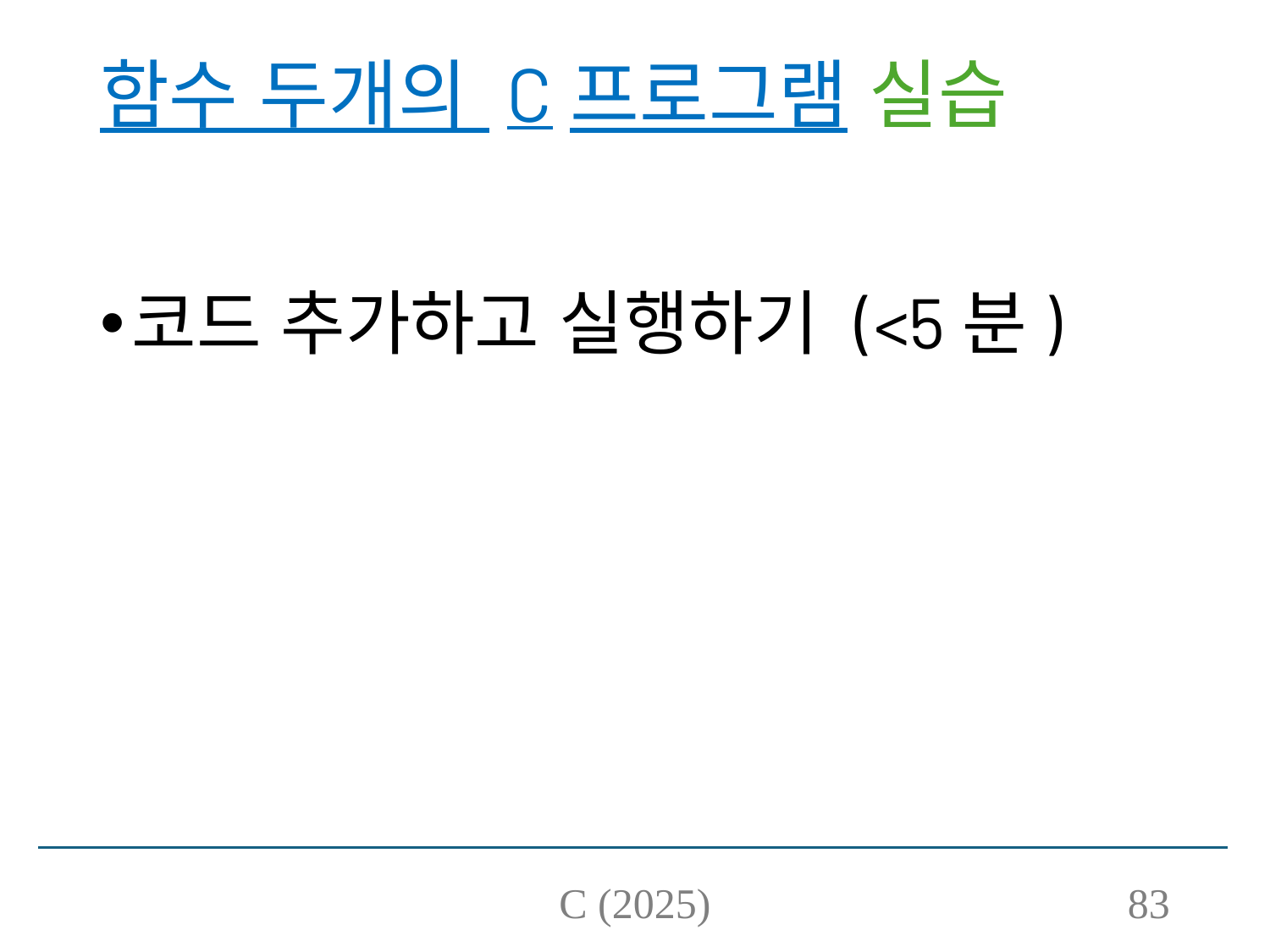

# 함수 두개의 C프로그램 실습

코드 추가하고 실행하기 (<5분)
C (2025)
83